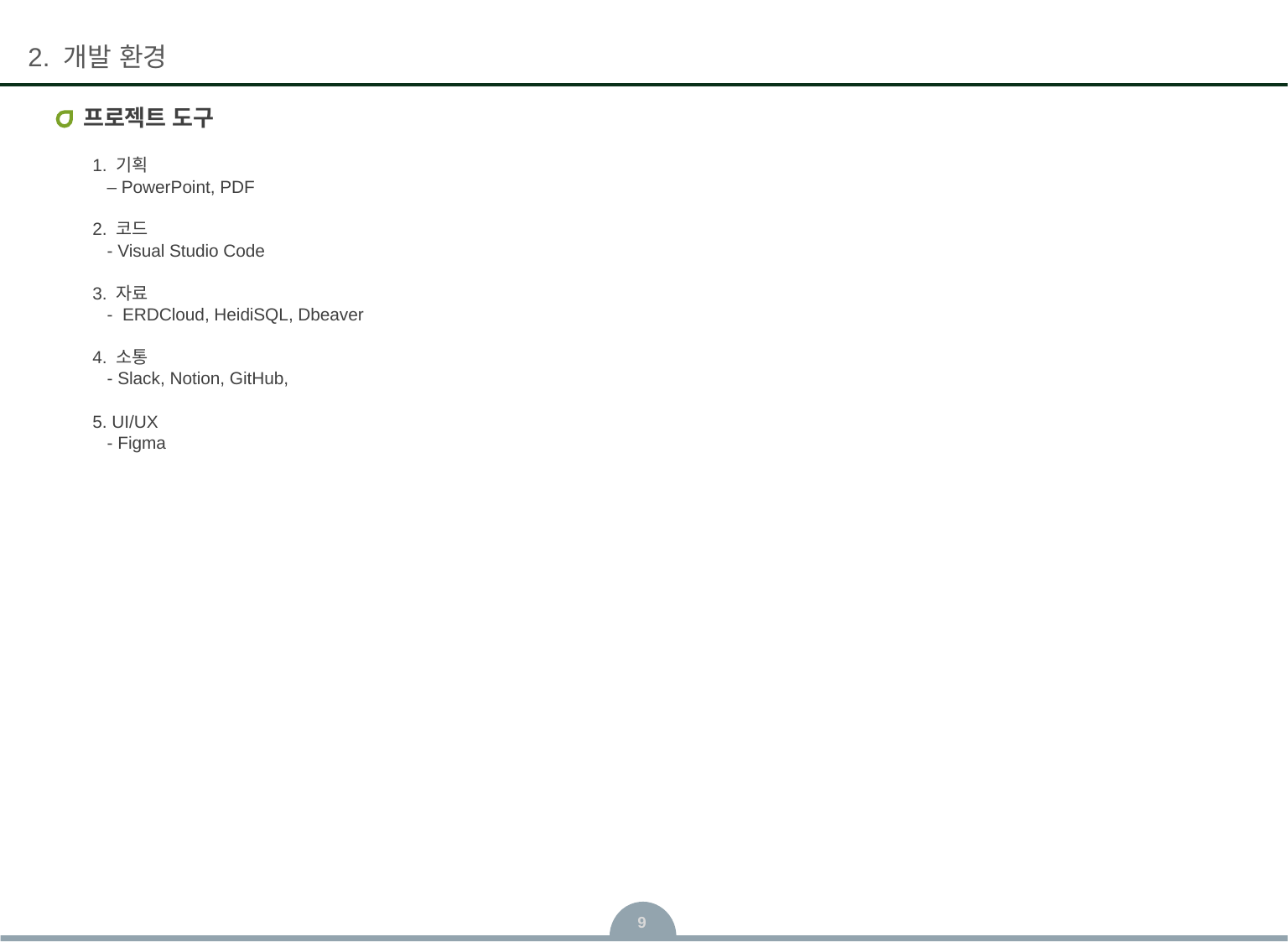

# 프로젝트 도구
1. 기획
   – PowerPoint, PDF

2. 코드
   - Visual Studio Code

3. 자료
   -  ERDCloud, HeidiSQL, Dbeaver

4. 소통
   - Slack, Notion, GitHub,

5. UI/UX
   - Figma